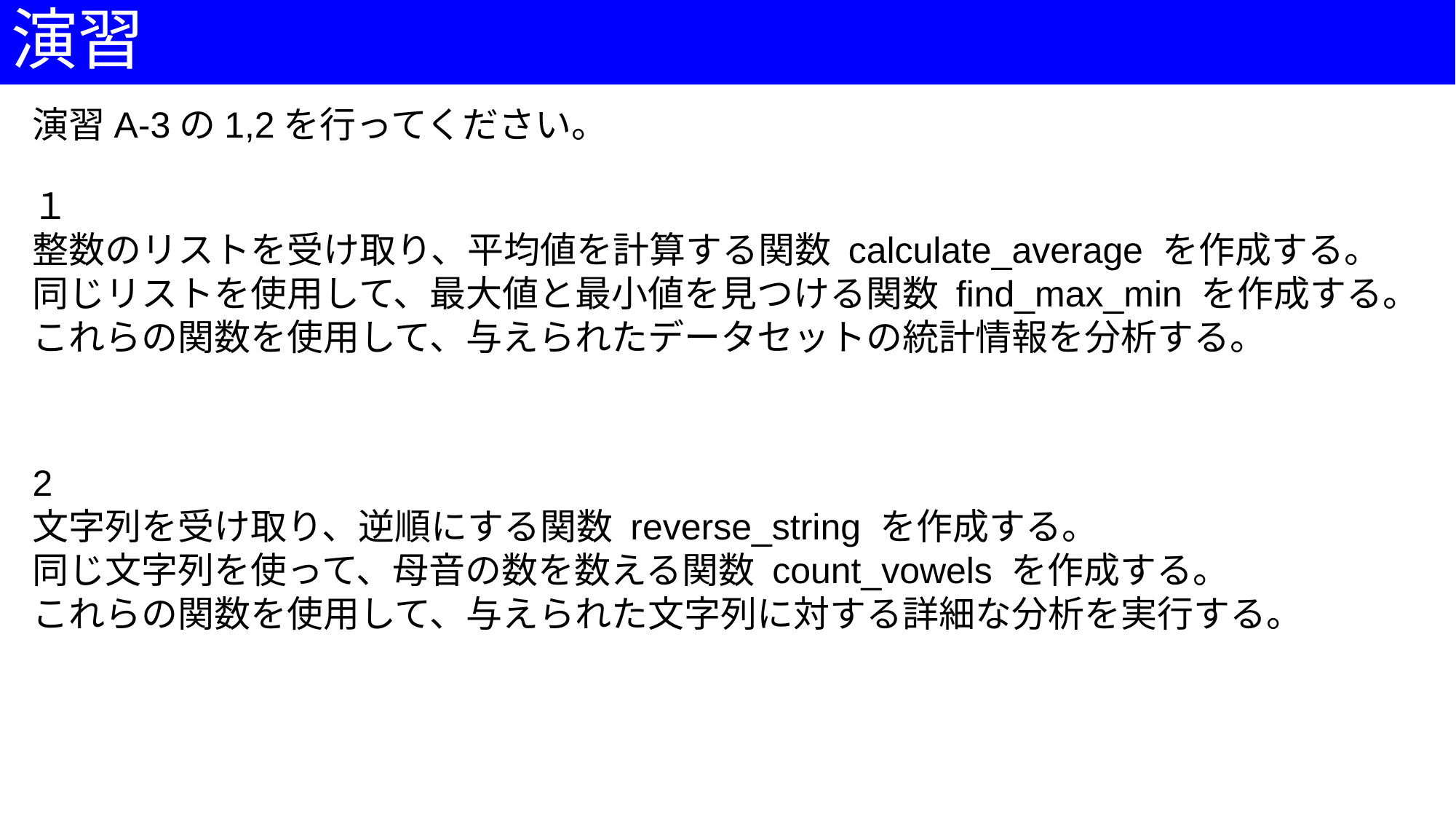

# 演習
演習A-3の1,2を行ってください。
１
整数のリストを受け取り、平均値を計算する関数 calculate_average を作成する。
同じリストを使用して、最大値と最小値を見つける関数 find_max_min を作成する。
これらの関数を使用して、与えられたデータセットの統計情報を分析する。
2
文字列を受け取り、逆順にする関数 reverse_string を作成する。
同じ文字列を使って、母音の数を数える関数 count_vowels を作成する。
これらの関数を使用して、与えられた文字列に対する詳細な分析を実行する。